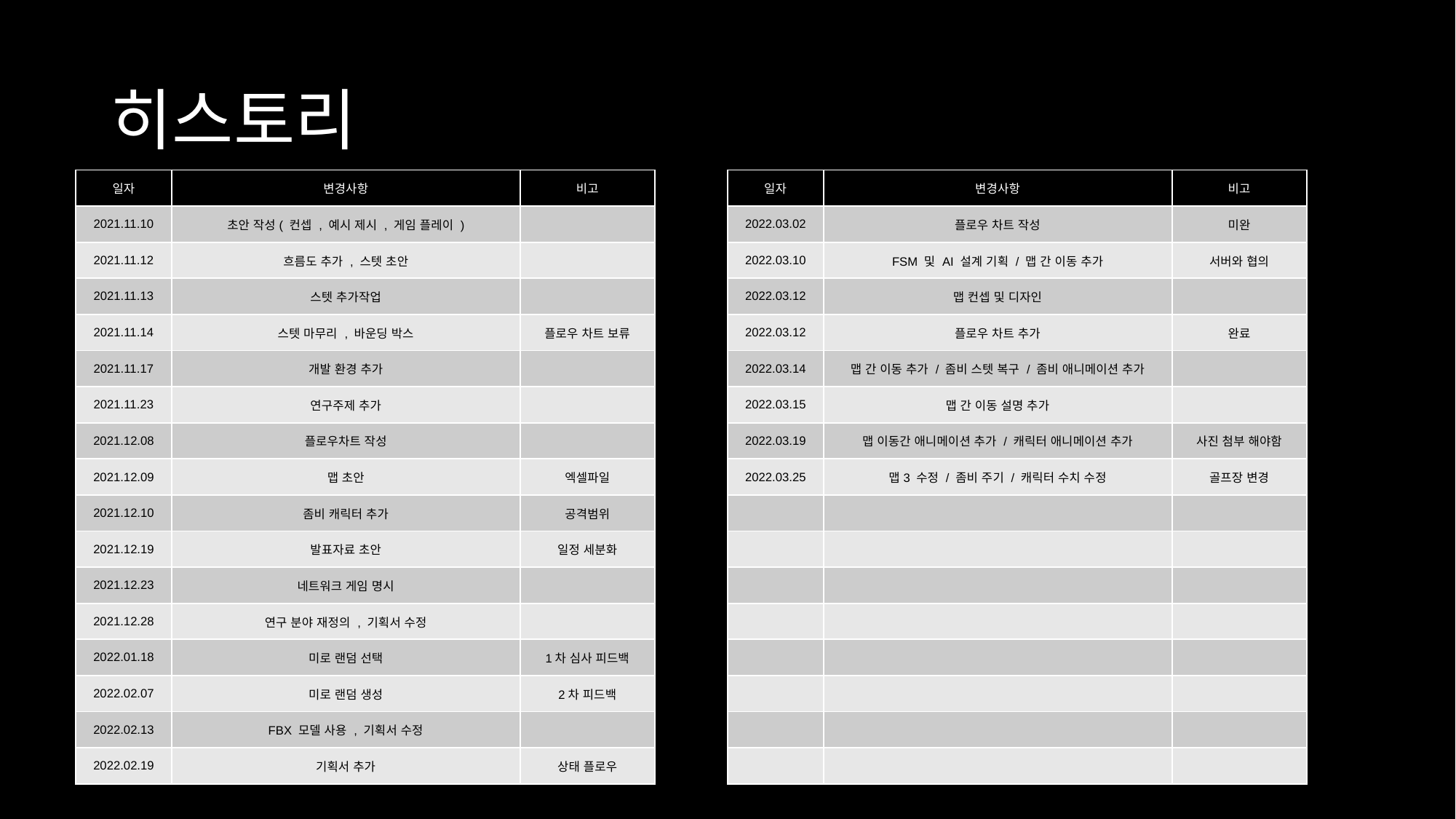

# 히스토리
| 일자 | 변경사항 | 비고 |
| --- | --- | --- |
| 2022.03.02 | 플로우 차트 작성 | 미완 |
| 2022.03.10 | FSM 및 AI 설계 기획 / 맵 간 이동 추가 | 서버와 협의 |
| 2022.03.12 | 맵 컨셉 및 디자인 |  |
| 2022.03.12 | 플로우 차트 추가 | 완료 |
| 2022.03.14 | 맵 간 이동 추가 / 좀비 스텟 복구 / 좀비 애니메이션 추가 |  |
| 2022.03.15 | 맵 간 이동 설명 추가 |  |
| 2022.03.19 | 맵 이동간 애니메이션 추가 / 캐릭터 애니메이션 추가 | 사진 첨부 해야함 |
| 2022.03.25 | 맵3 수정 / 좀비 주기 / 캐릭터 수치 수정 | 골프장 변경 |
|  |  |  |
|  |  |  |
|  |  |  |
|  |  |  |
|  |  |  |
|  |  |  |
|  |  |  |
|  |  |  |
| 일자 | 변경사항 | 비고 |
| --- | --- | --- |
| 2021.11.10 | 초안 작성( 컨셉 , 예시 제시 , 게임 플레이 ) |  |
| 2021.11.12 | 흐름도 추가 , 스텟 초안 |  |
| 2021.11.13 | 스텟 추가작업 |  |
| 2021.11.14 | 스텟 마무리 , 바운딩 박스 | 플로우 차트 보류 |
| 2021.11.17 | 개발 환경 추가 |  |
| 2021.11.23 | 연구주제 추가 |  |
| 2021.12.08 | 플로우차트 작성 |  |
| 2021.12.09 | 맵 초안 | 엑셀파일 |
| 2021.12.10 | 좀비 캐릭터 추가 | 공격범위 |
| 2021.12.19 | 발표자료 초안 | 일정 세분화 |
| 2021.12.23 | 네트워크 게임 명시 |  |
| 2021.12.28 | 연구 분야 재정의 , 기획서 수정 |  |
| 2022.01.18 | 미로 랜덤 선택 | 1차 심사 피드백 |
| 2022.02.07 | 미로 랜덤 생성 | 2차 피드백 |
| 2022.02.13 | FBX 모델 사용 , 기획서 수정 |  |
| 2022.02.19 | 기획서 추가 | 상태 플로우 |